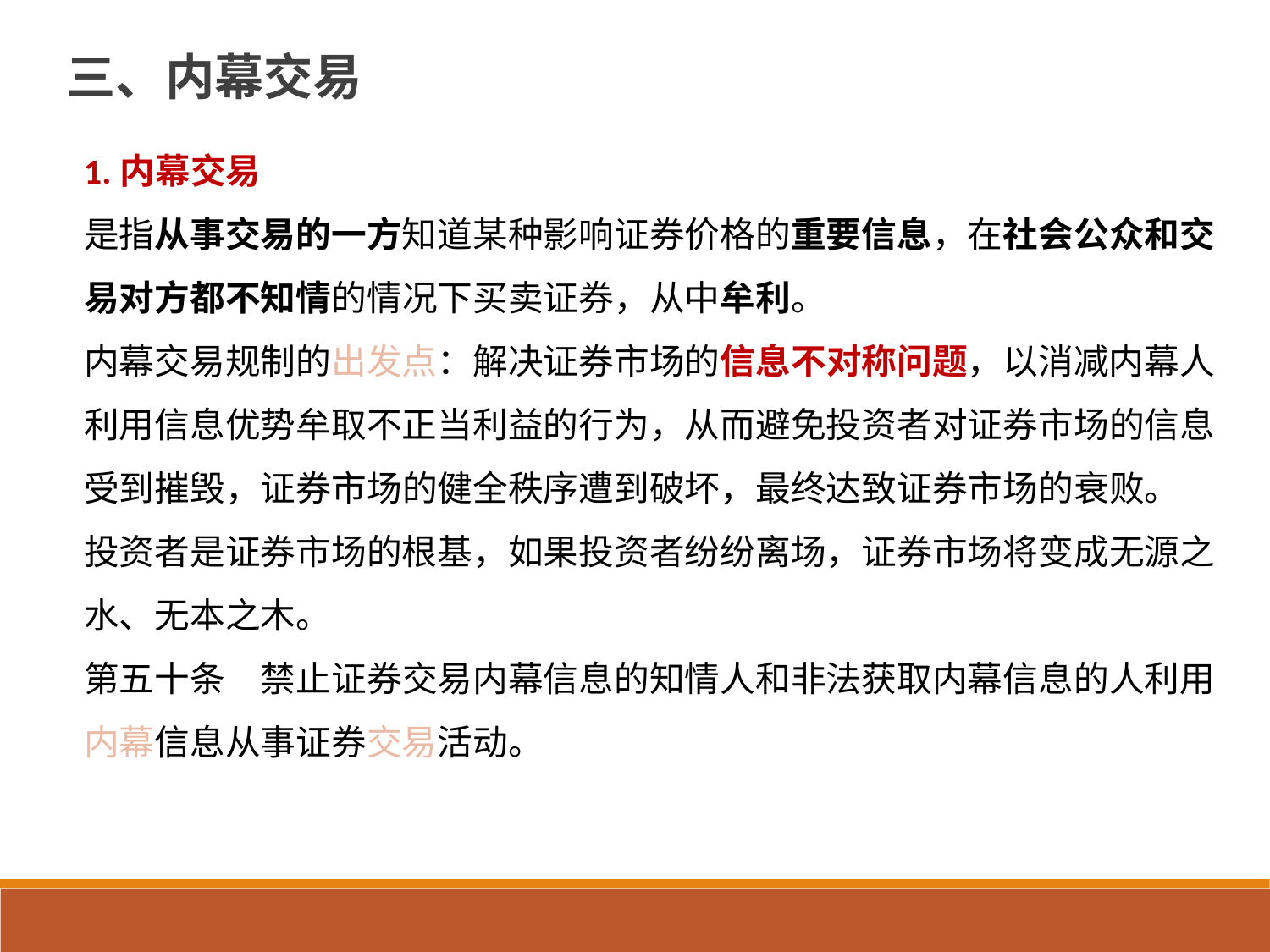

三、内幕交易
1.内幕交易
是指从事交易的一方知道某种影响证券价格的重要信息，在社会公众和交易对方都不知情的情况下买卖证券，从中牟利。
内幕交易规制的出发点：解决证券市场的信息不对称问题，以消减内幕人利用信息优势牟取不正当利益的行为，从而避免投资者对证券市场的信息受到摧毁，证券市场的健全秩序遭到破坏，最终达致证券市场的衰败。
投资者是证券市场的根基，如果投资者纷纷离场，证券市场将变成无源之水、无本之木。
第五十条　禁止证券交易内幕信息的知情人和非法获取内幕信息的人利用内幕信息从事证券交易活动。